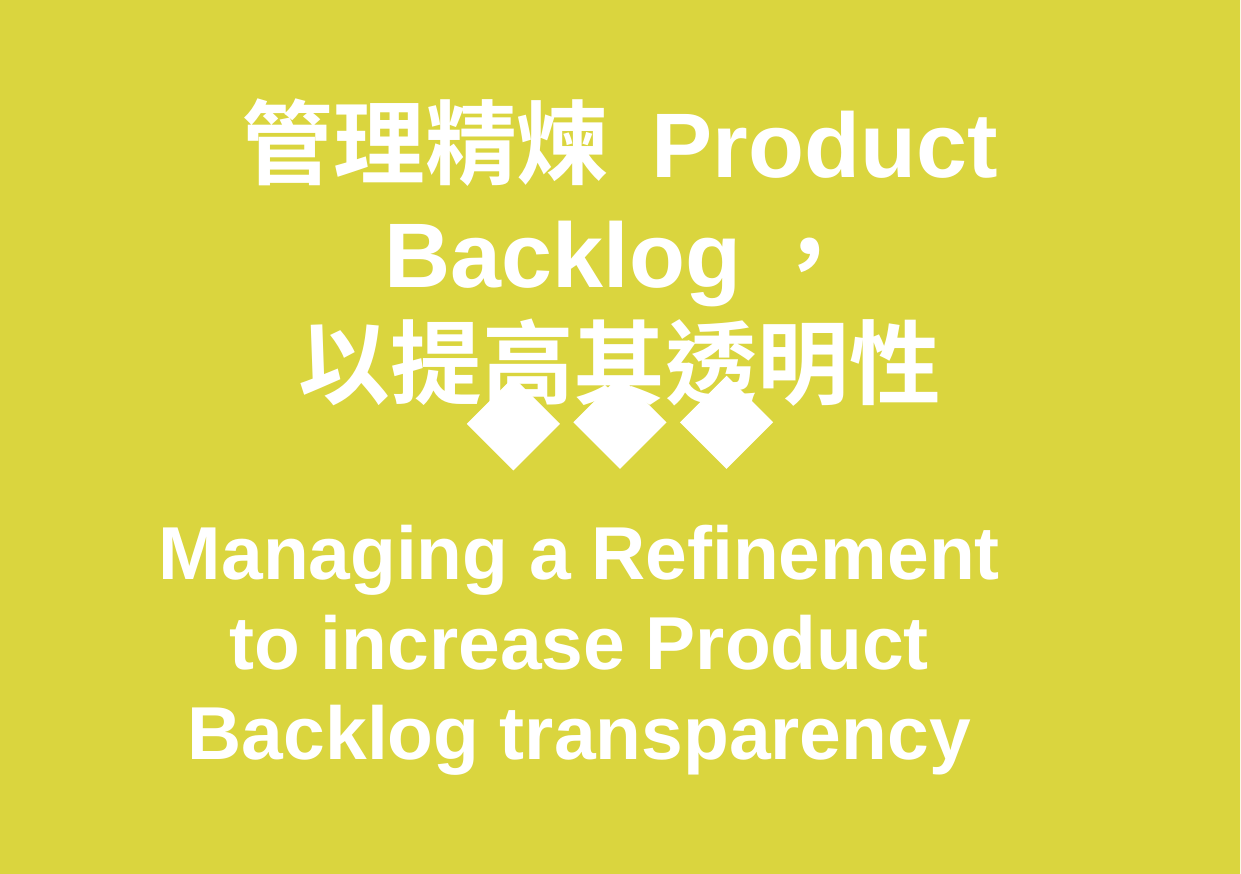

管理精煉 Product Backlog，
以提高其透明性

Managing a Refinement to increase Product Backlog transparency